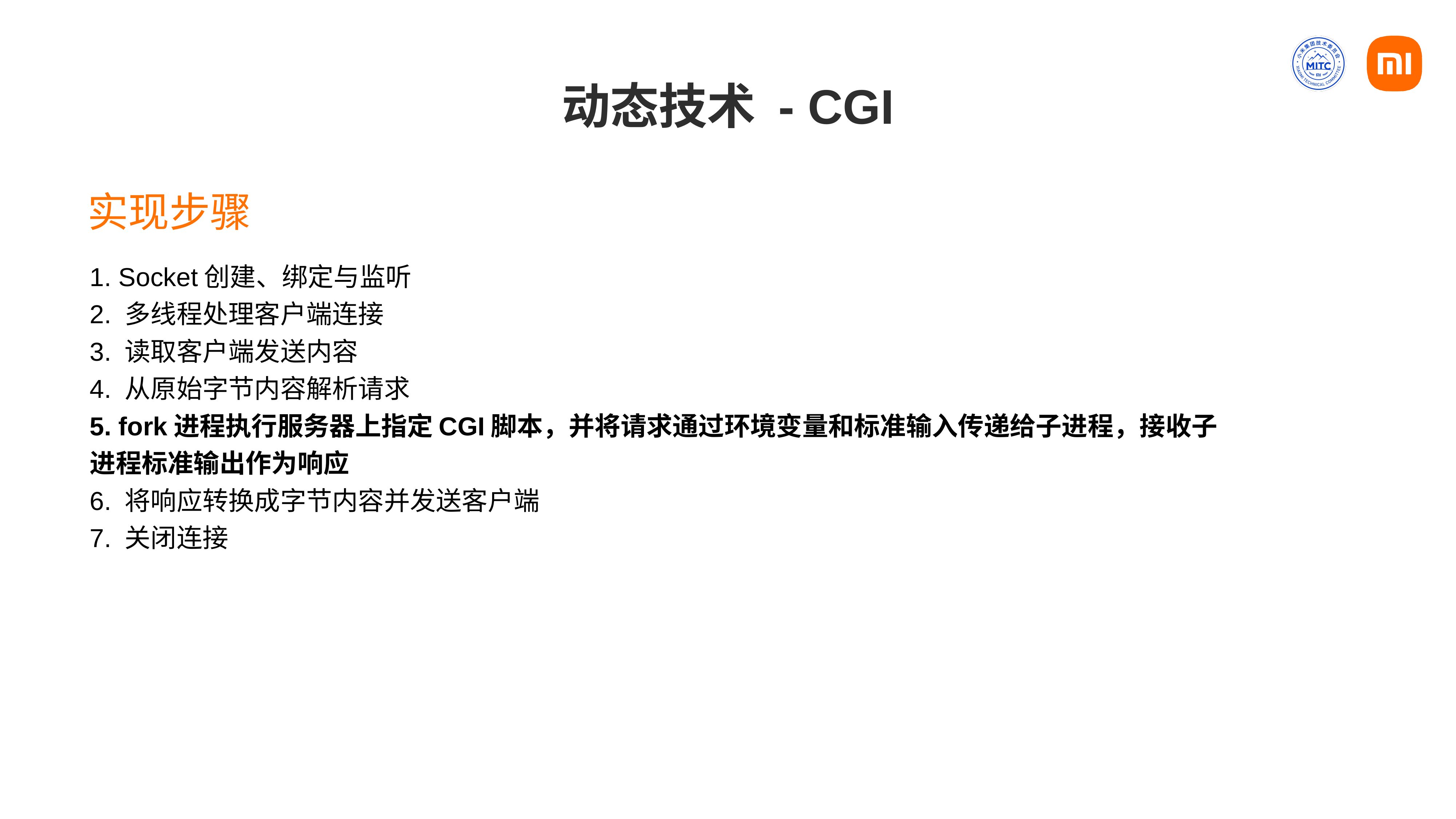

# 动态技术 - CGI
实现步骤
1. Socket创建、绑定与监听
2. 多线程处理客户端连接
3. 读取客户端发送内容
4. 从原始字节内容解析请求
5. fork进程执行服务器上指定CGI脚本，并将请求通过环境变量和标准输入传递给子进程，接收子进程标准输出作为响应
6. 将响应转换成字节内容并发送客户端
7. 关闭连接